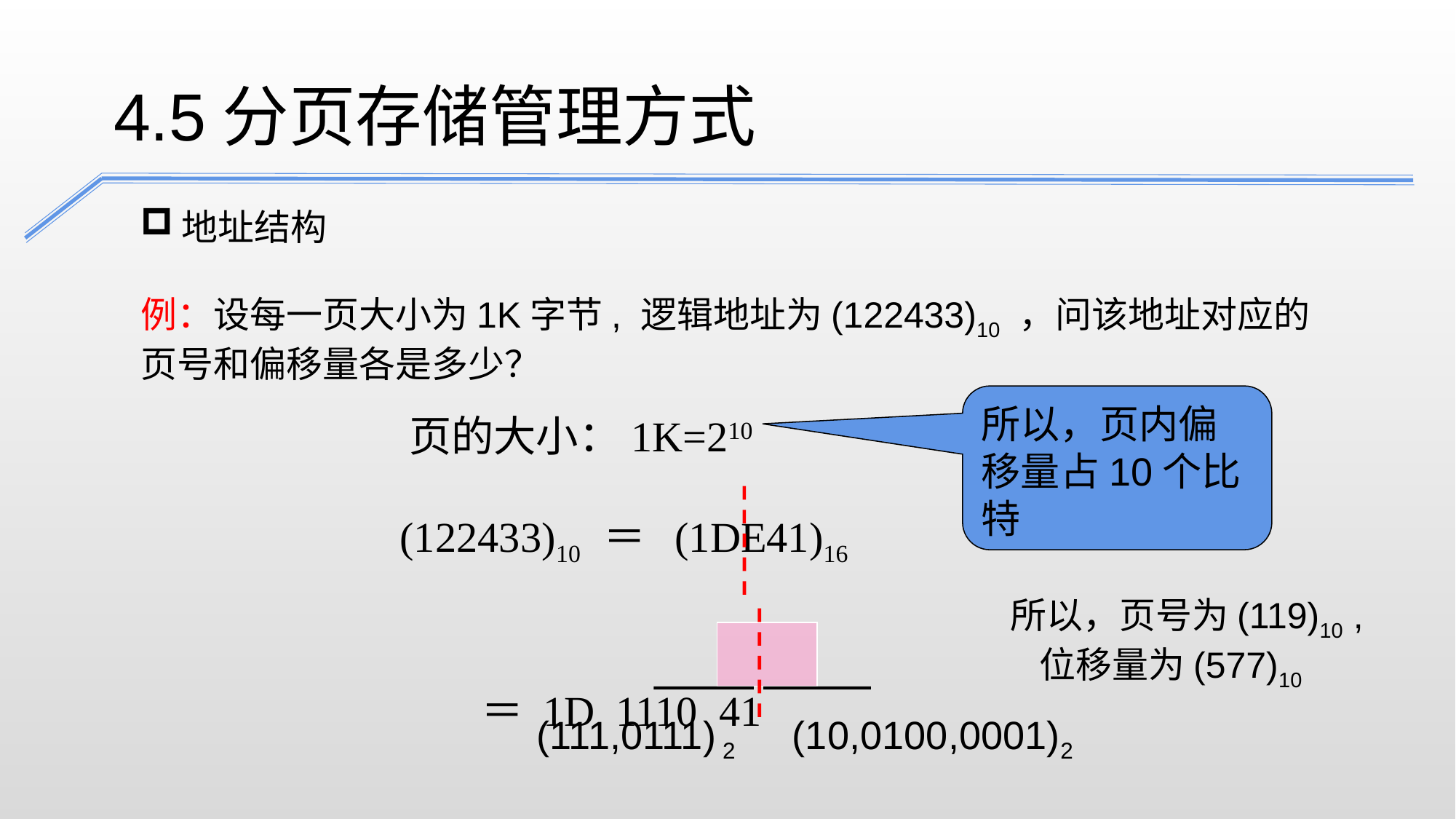

4.5分页存储管理方式
地址结构

例：设每一页大小为1K字节, 逻辑地址为(122433)10 ，问该地址对应的页号和偏移量各是多少？

所以，页内偏移量占10个比特
页的大小：1K=210

(122433)10  ＝  (1DE41)16

             ＝ 1D  1110  41
所以，页号为(119)10 ,   位移量为(577)10

(111,0111) 2
(10,0100,0001)2